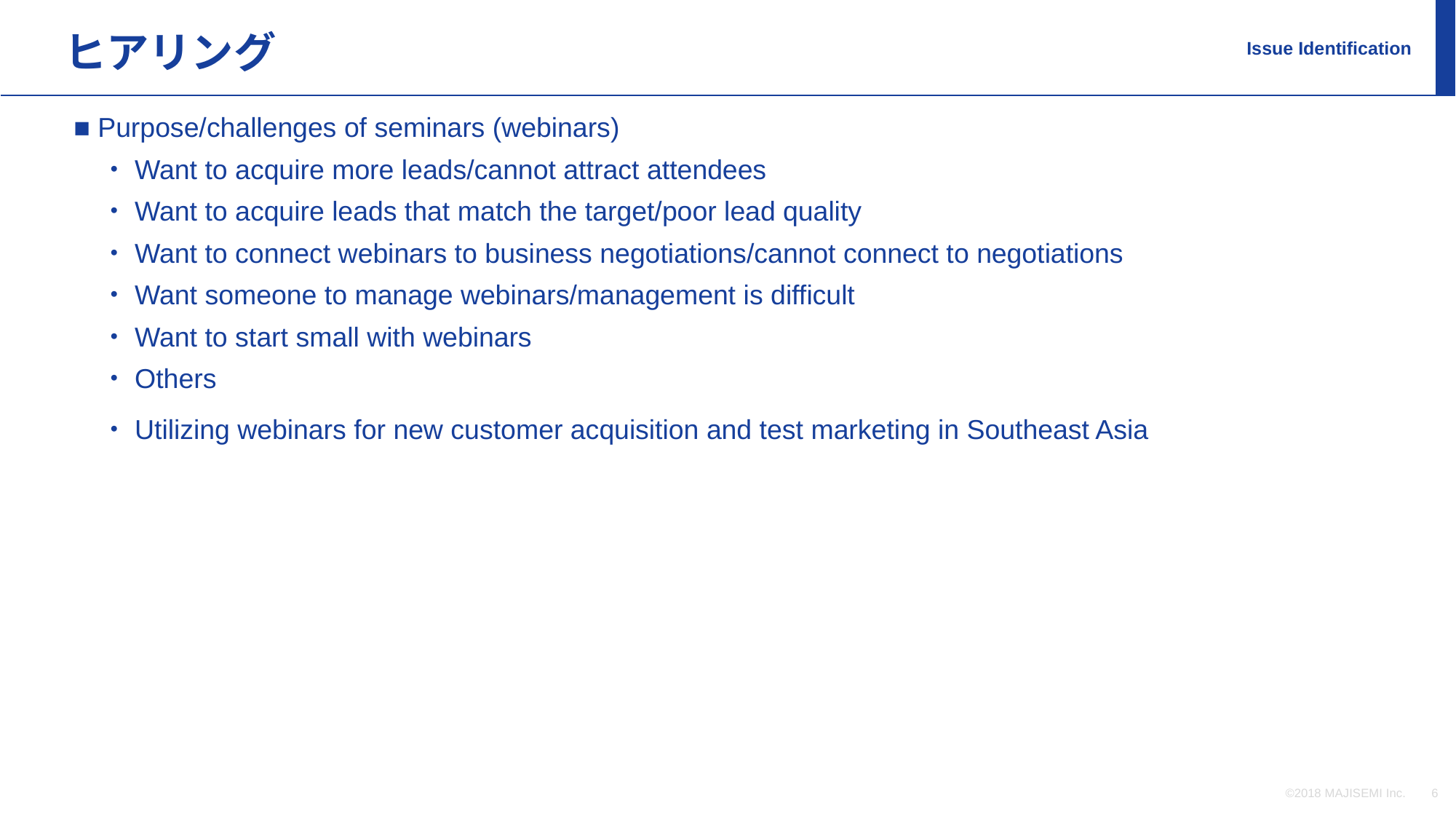

ヒアリング
Issue Identification
■ Purpose/challenges of seminars (webinars)
　・Want to acquire more leads/cannot attract attendees
　・Want to acquire leads that match the target/poor lead quality
　・Want to connect webinars to business negotiations/cannot connect to negotiations
　・Want someone to manage webinars/management is difficult
　・Want to start small with webinars
　・Others
　・Utilizing webinars for new customer acquisition and test marketing in Southeast Asia
©2018 MAJISEMI Inc.
6